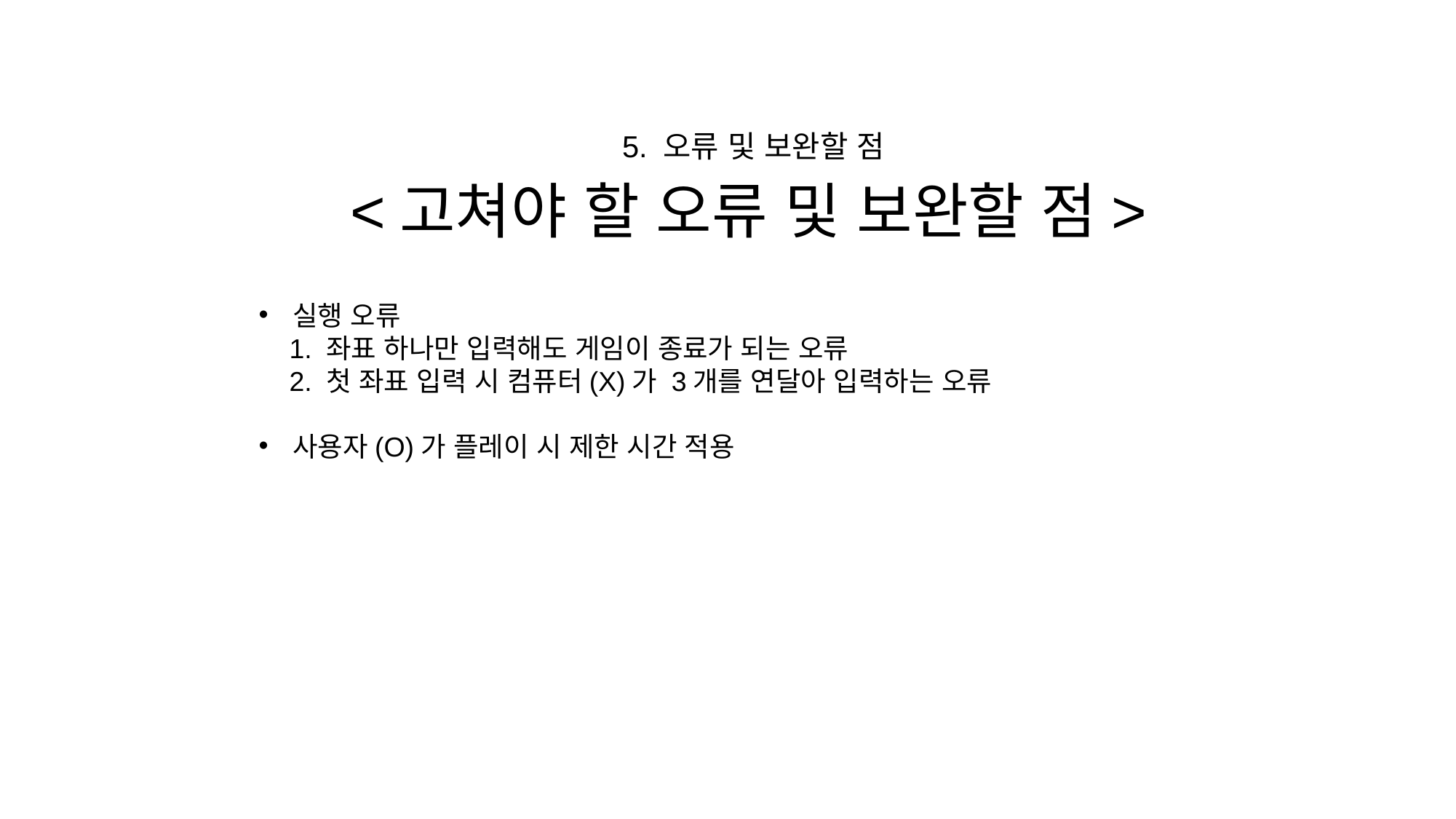

5. 오류 및 보완할 점
# <고쳐야 할 오류 및 보완할 점>
실행 오류
    1. 좌표 하나만 입력해도 게임이 종료가 되는 오류
    2. 첫 좌표 입력 시 컴퓨터(X)가 3개를 연달아 입력하는 오류

사용자(O)가 플레이 시 제한 시간 적용